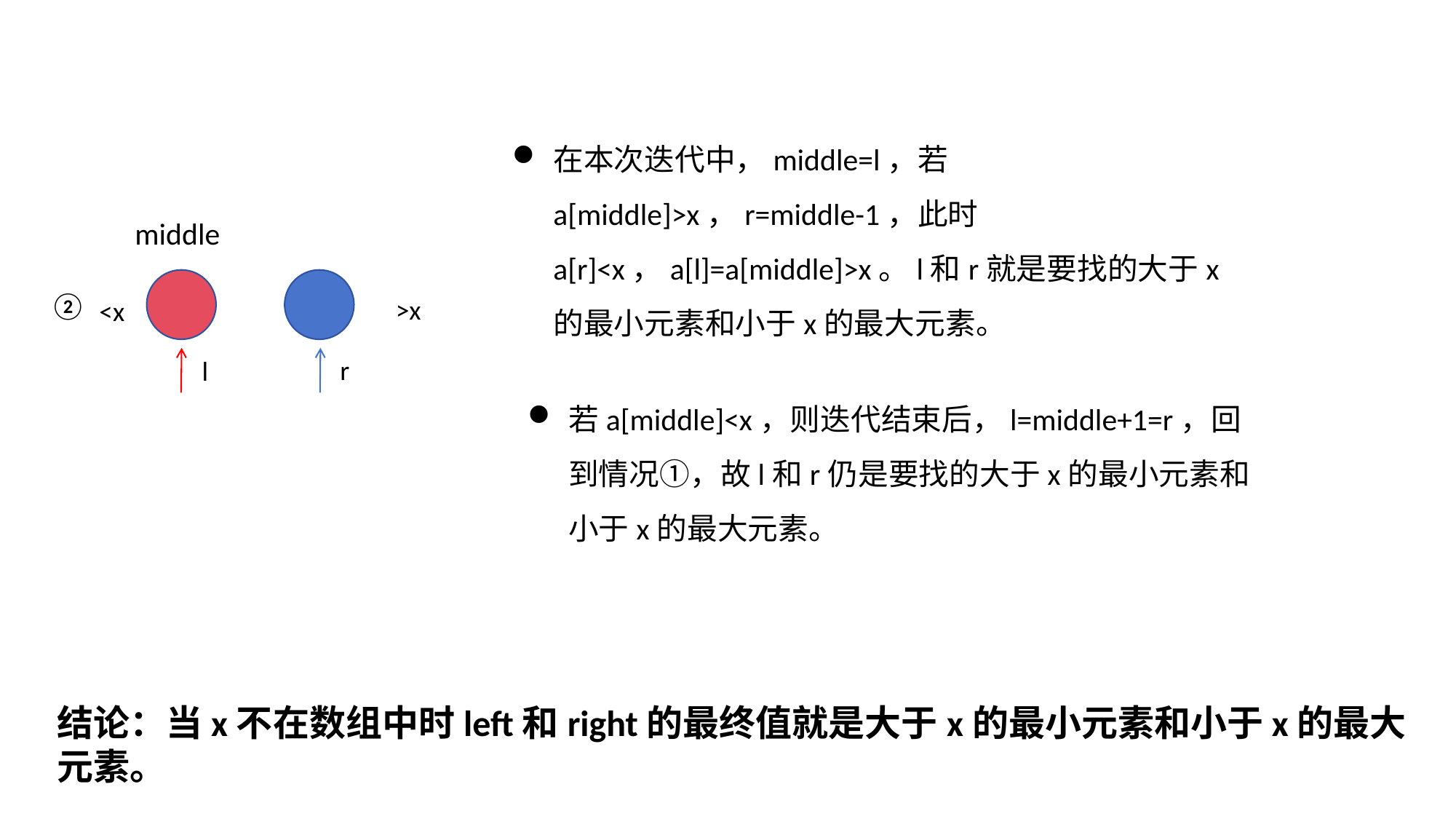

在本次迭代中，middle=l，若a[middle]>x，r=middle-1，此时a[r]<x，a[l]=a[middle]>x。l和r就是要找的大于x的最小元素和小于x的最大元素。
middle

②
>x
<x
r
l
若a[middle]<x，则迭代结束后，l=middle+1=r，回到情况①，故l和r仍是要找的大于x的最小元素和小于x的最大元素。
结论：当x不在数组中时left和right的最终值就是大于x的最小元素和小于x的最大元素。